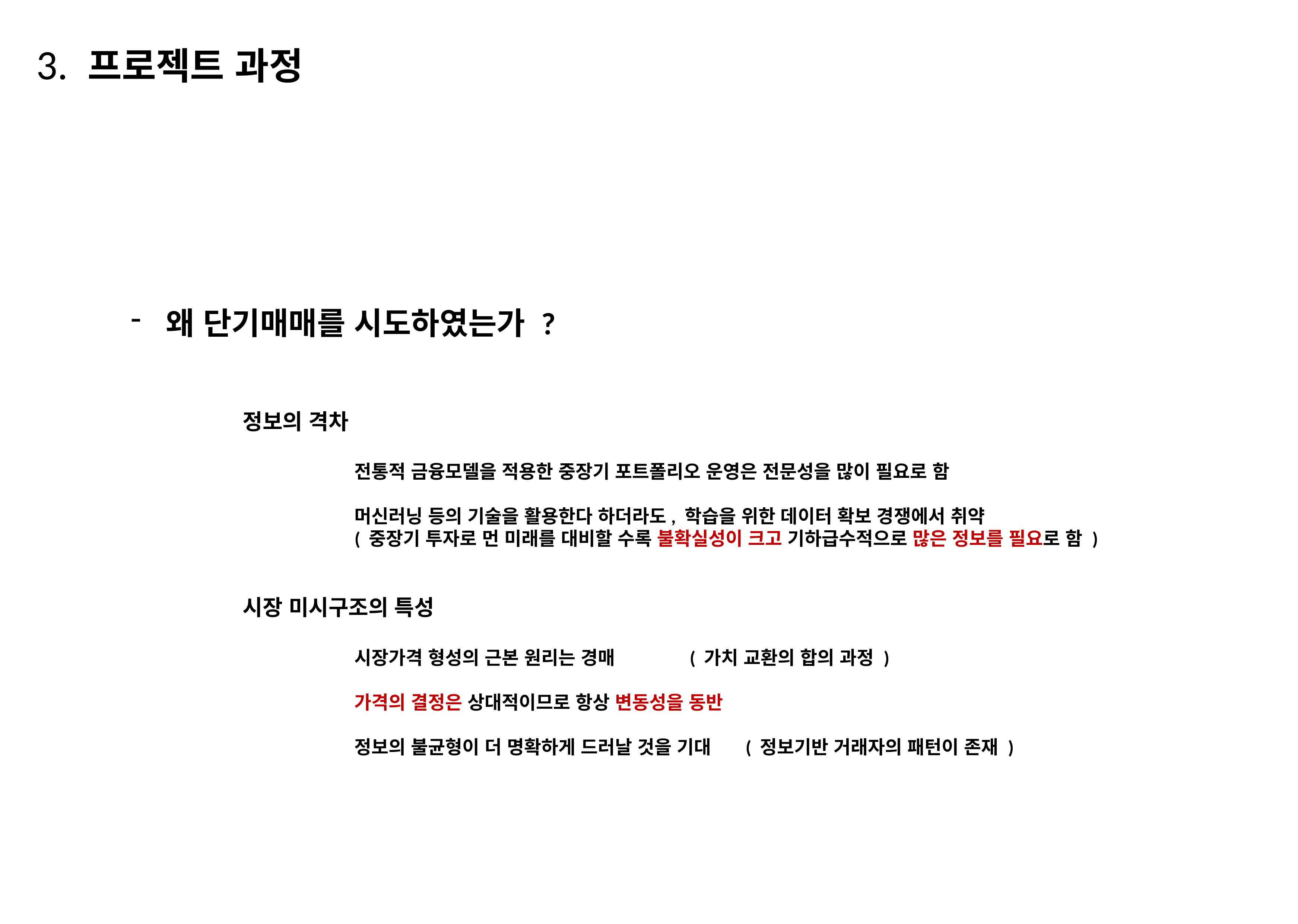

3. 프로젝트 과정
왜 단기매매를 시도하였는가 ?

		정보의 격차

				전통적 금융모델을 적용한 중장기 포트폴리오 운영은 전문성을 많이 필요로 함

				머신러닝 등의 기술을 활용한다 하더라도, 학습을 위한 데이터 확보 경쟁에서 취약
				( 중장기 투자로 먼 미래를 대비할 수록 불확실성이 크고 기하급수적으로 많은 정보를 필요로 함 )

		시장 미시구조의 특성

				시장가격 형성의 근본 원리는 경매		( 가치 교환의 합의 과정 )

				가격의 결정은 상대적이므로 항상 변동성을 동반

				정보의 불균형이 더 명확하게 드러날 것을 기대	( 정보기반 거래자의 패턴이 존재 )